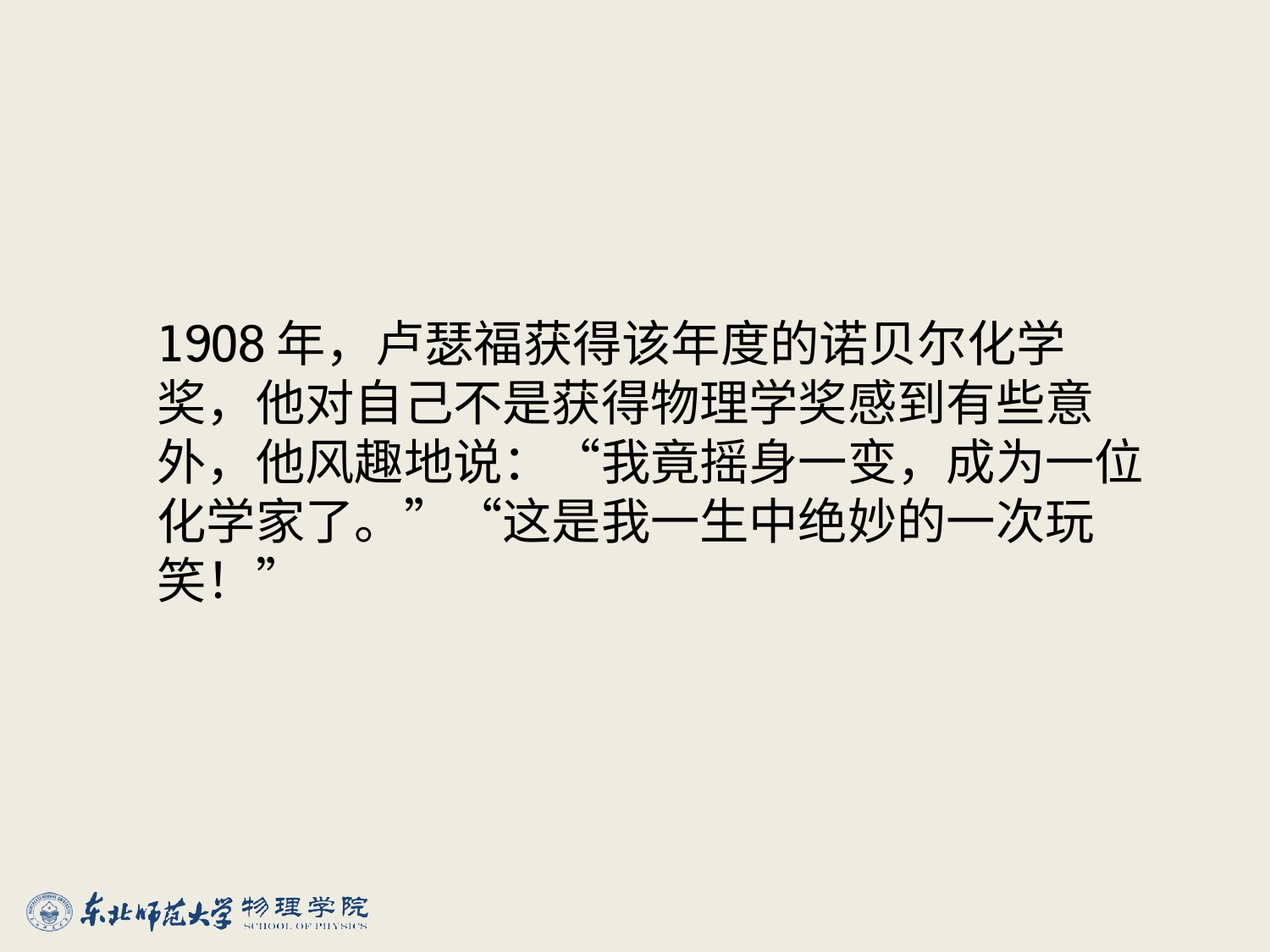

1908年，卢瑟福获得该年度的诺贝尔化学奖，他对自己不是获得物理学奖感到有些意外，他风趣地说：“我竟摇身一变，成为一位化学家了。”“这是我一生中绝妙的一次玩笑！”